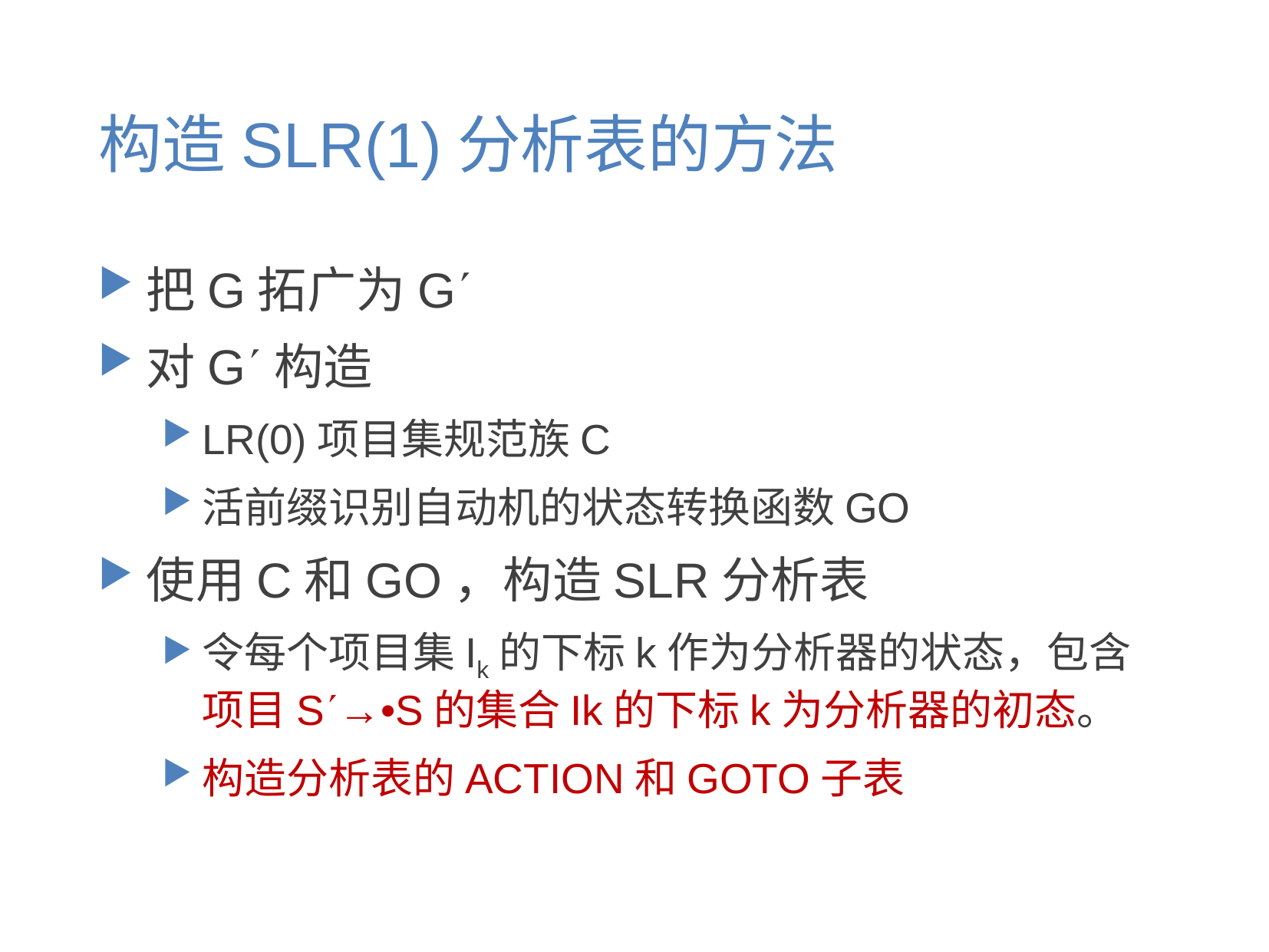

# 构造SLR(1)分析表的方法
把G拓广为G′
对G′构造
LR(0)项目集规范族C
活前缀识别自动机的状态转换函数GO
使用C和GO，构造SLR分析表
令每个项目集Ik的下标k作为分析器的状态，包含项目S′→•S的集合Ik的下标k为分析器的初态。
构造分析表的ACTION和GOTO子表